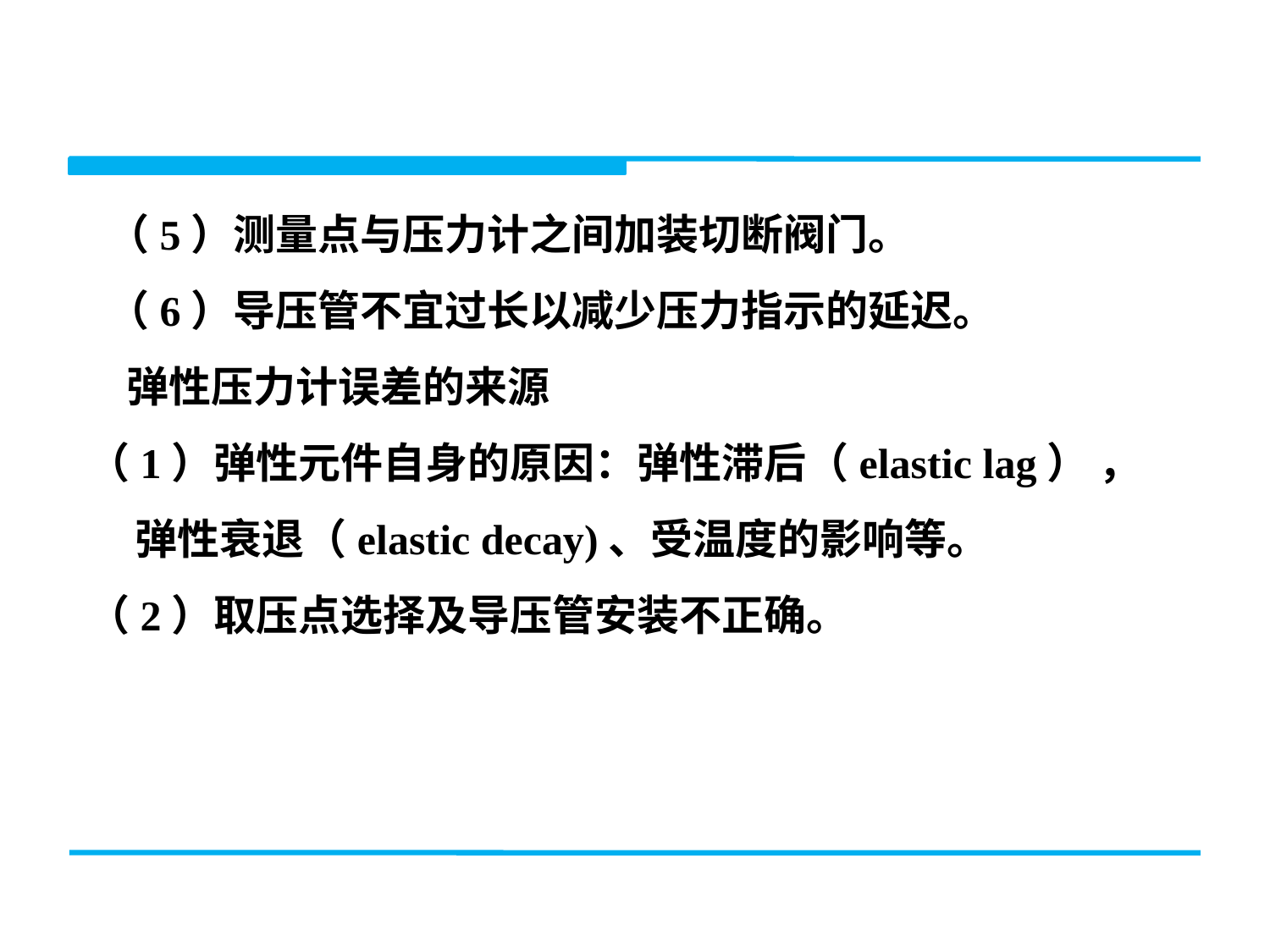

（5）测量点与压力计之间加装切断阀门。
 （6）导压管不宜过长以减少压力指示的延迟。
   弹性压力计误差的来源
（1）弹性元件自身的原因：弹性滞后（elastic lag） ，弹性衰退（elastic decay)、受温度的影响等。
（2）取压点选择及导压管安装不正确。